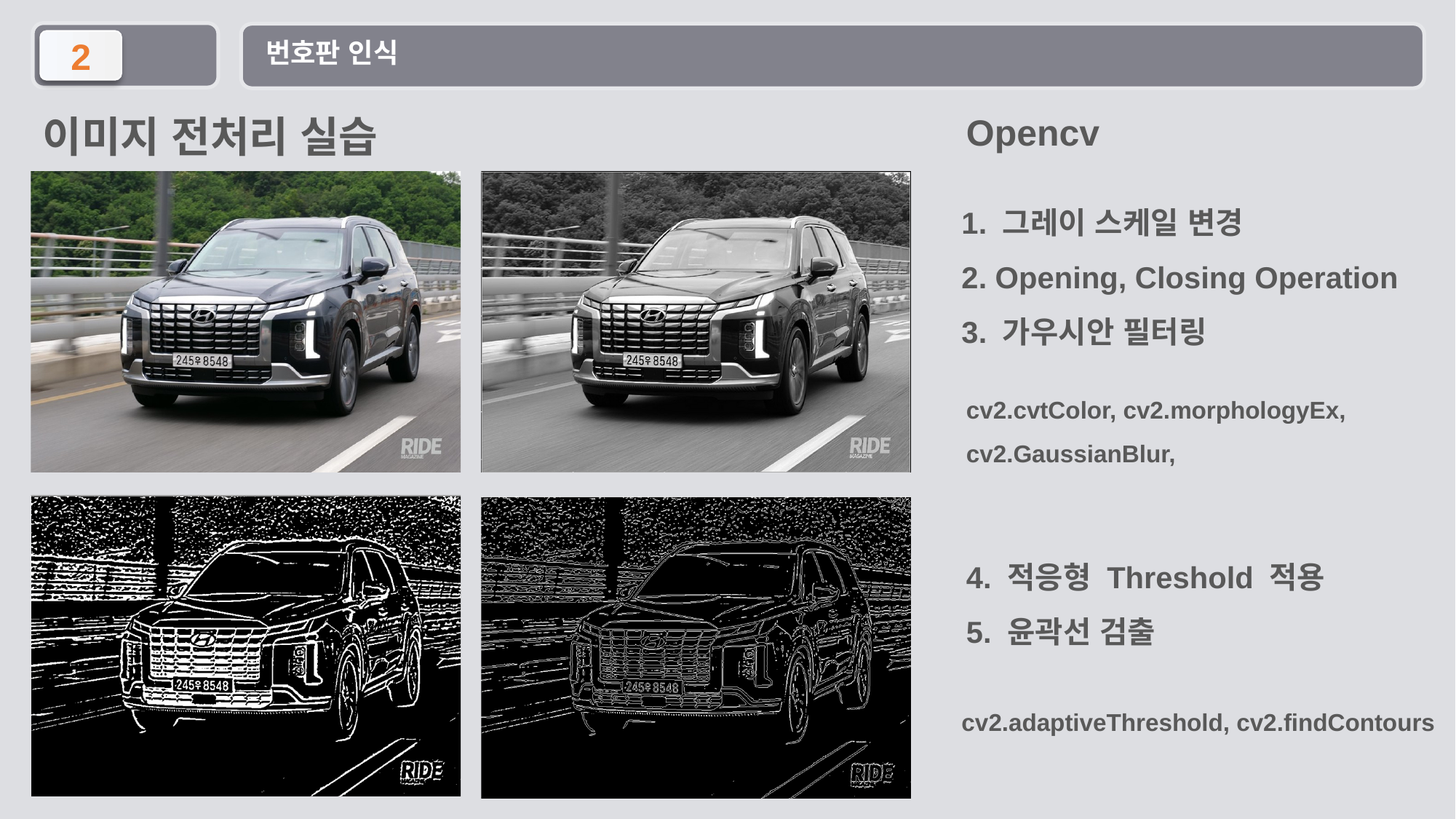

번호판 인식
2
이미지 전처리 실습
Opencv

1. 그레이 스케일 변경
2. Opening, Closing Operation
3. 가우시안 필터링
cv2.cvtColor, cv2.morphologyEx, cv2.GaussianBlur,

4. 적응형 Threshold 적용
5. 윤곽선 검출
cv2.adaptiveThreshold, cv2.findContours